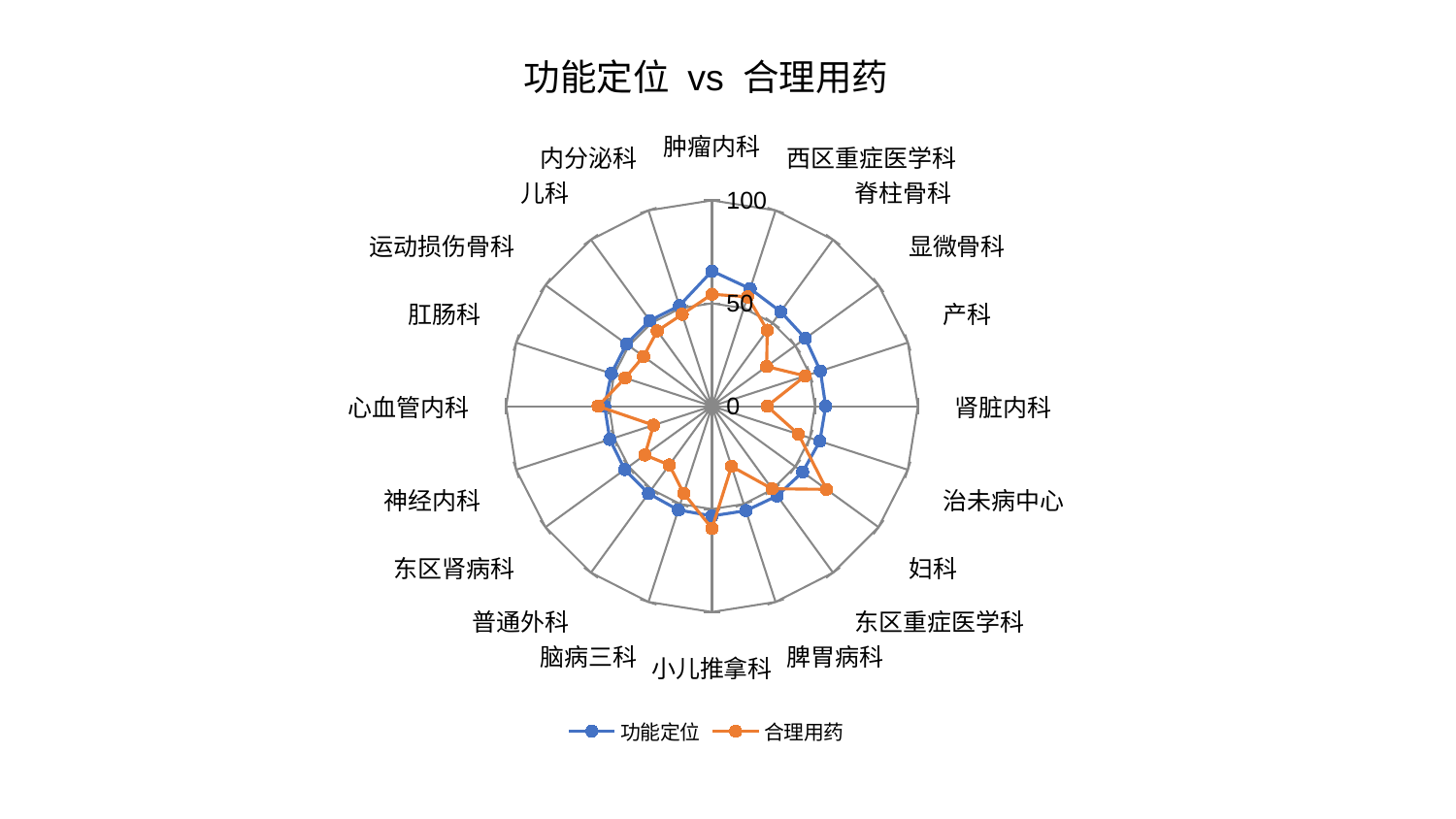

### Chart: 功能定位 vs 合理用药

| Category | 功能定位 | 合理用药 |
|---|---|---|
| 肿瘤内科 | 65.68948085730007 | 54.37712433625622 |
| 西区重症医学科 | 60.01793353561532 | 55.88841929126623 |
| 脊柱骨科 | 56.74981493641563 | 45.674595160303724 |
| 显微骨科 | 56.05795880052649 | 32.816729819911856 |
| 产科 | 55.37065440147561 | 47.653488637562276 |
| 肾脏内科 | 55.224687626550285 | 26.765863156322105 |
| 治未病中心 | 55.08354508598939 | 44.155243838329035 |
| 妇科 | 54.41991504499105 | 68.75060201951351 |
| 东区重症医学科 | 53.877921660887374 | 49.6143160988419 |
| 脾胃病科 | 53.37450431354473 | 30.778545199318458 |
| 小儿推拿科 | 53.3283249086521 | 59.461087102179874 |
| 脑病三科 | 53.0392964784573 | 44.521836112285314 |
| 普通外科 | 52.46896036003752 | 35.3288945005651 |
| 东区肾病科 | 52.38519069980168 | 40.322982622748604 |
| 神经内科 | 52.20643672663305 | 29.87899278894873 |
| 心血管内科 | 52.15111406879959 | 55.36502999607457 |
| 肛肠科 | 51.41793842229576 | 44.36228317925067 |
| 运动损伤骨科 | 51.40504319491733 | 41.13316181540863 |
| 儿科 | 51.401966547621015 | 45.22135848118998 |
| 内分泌科 | 51.332167451193975 | 46.97380746413294 |
35